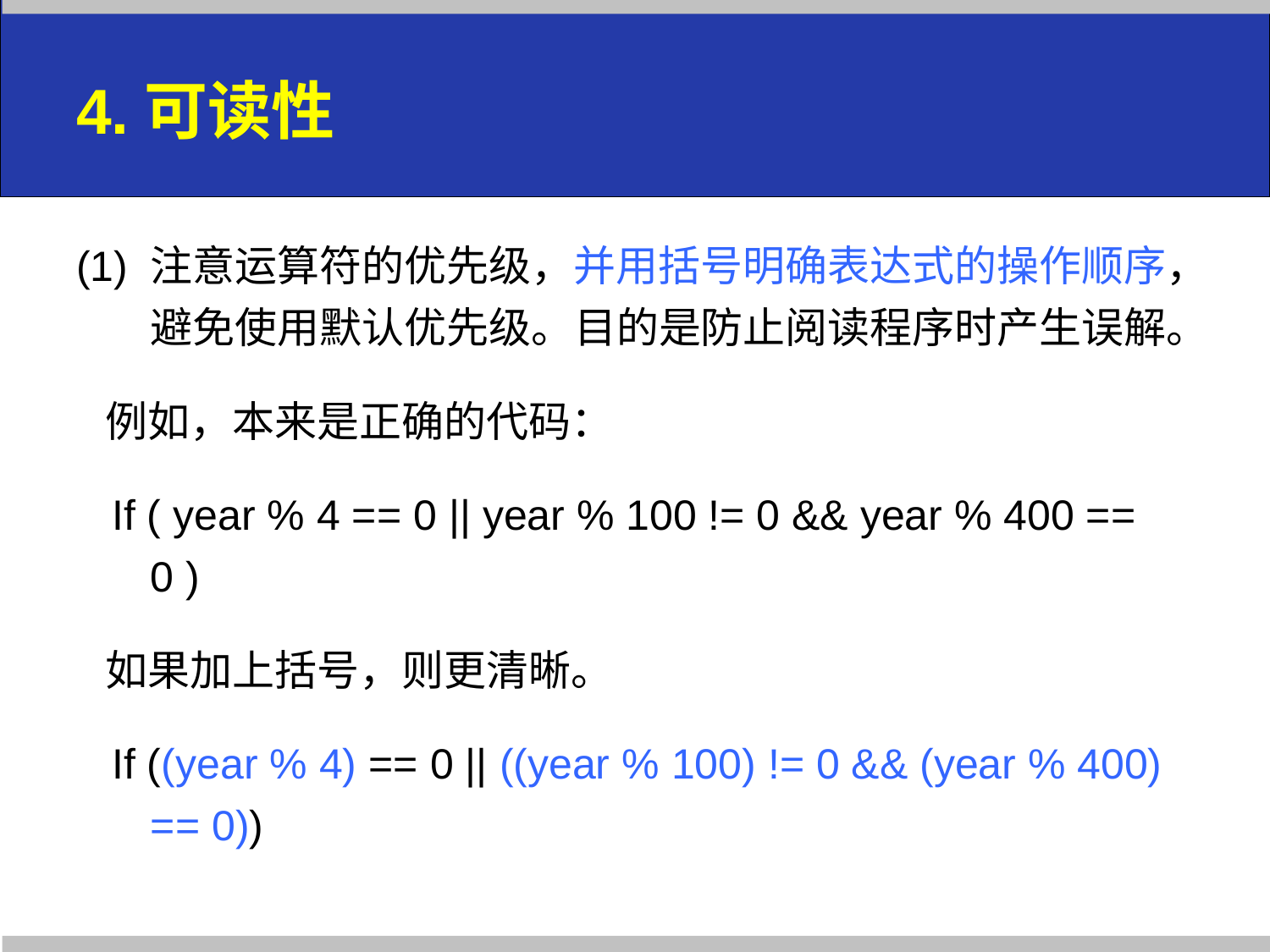

# 4.可读性
(1) 注意运算符的优先级，并用括号明确表达式的操作顺序，避免使用默认优先级。目的是防止阅读程序时产生误解。
  例如，本来是正确的代码：
   If ( year % 4 == 0 || year % 100 != 0 && year % 400 == 0 )
  如果加上括号，则更清晰。
   If ((year % 4) == 0 || ((year % 100) != 0 && (year % 400) == 0))
686